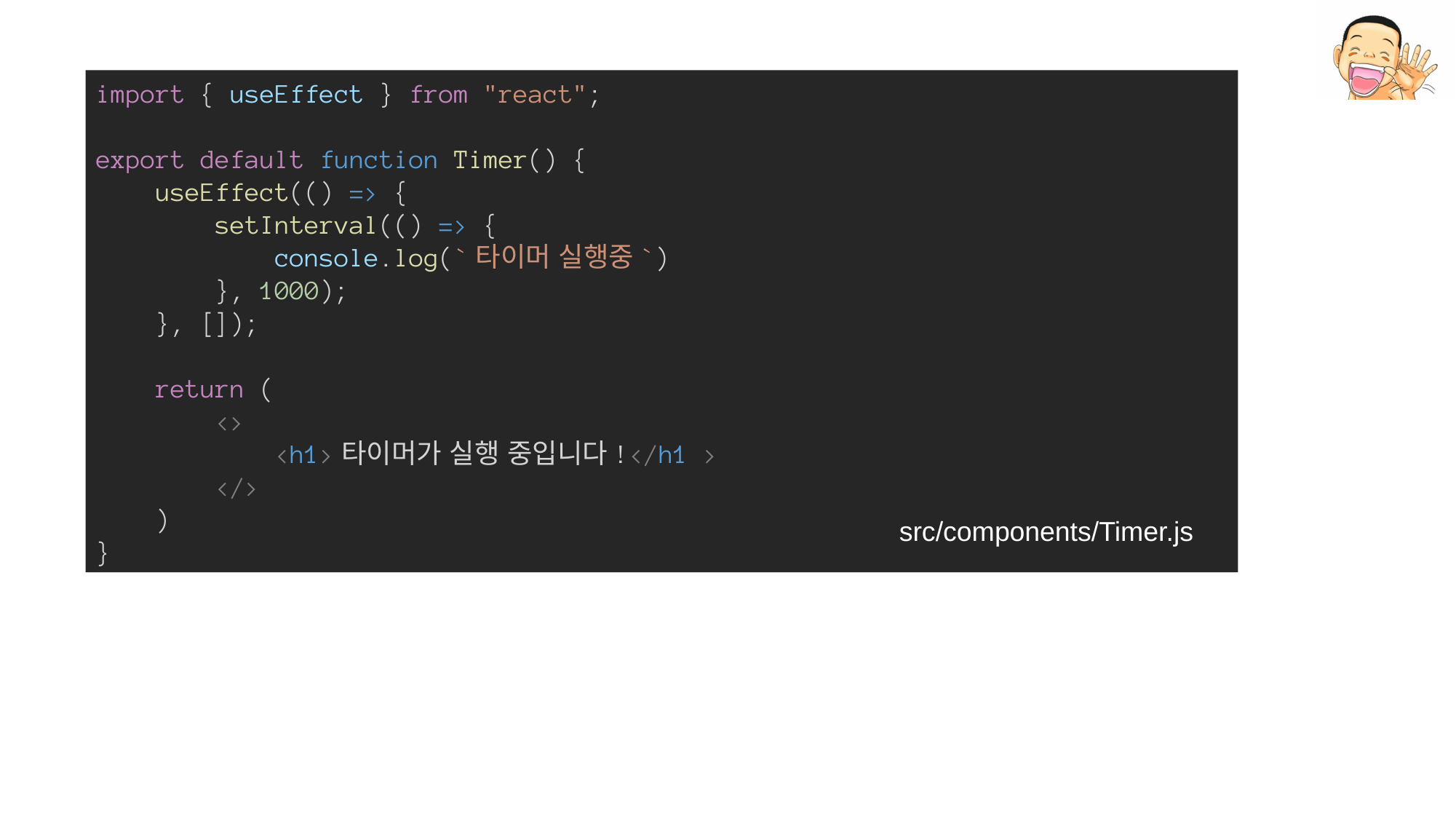

import { useEffect } from "react";
export default function Timer() {
    useEffect(() => {
        setInterval(() => {
            console.log(`타이머 실행중`)
        }, 1000);
    }, []);
    return (
        <>
            <h1>타이머가 실행 중입니다!</h1 >
        </>
    )
}
src/components/Timer.js